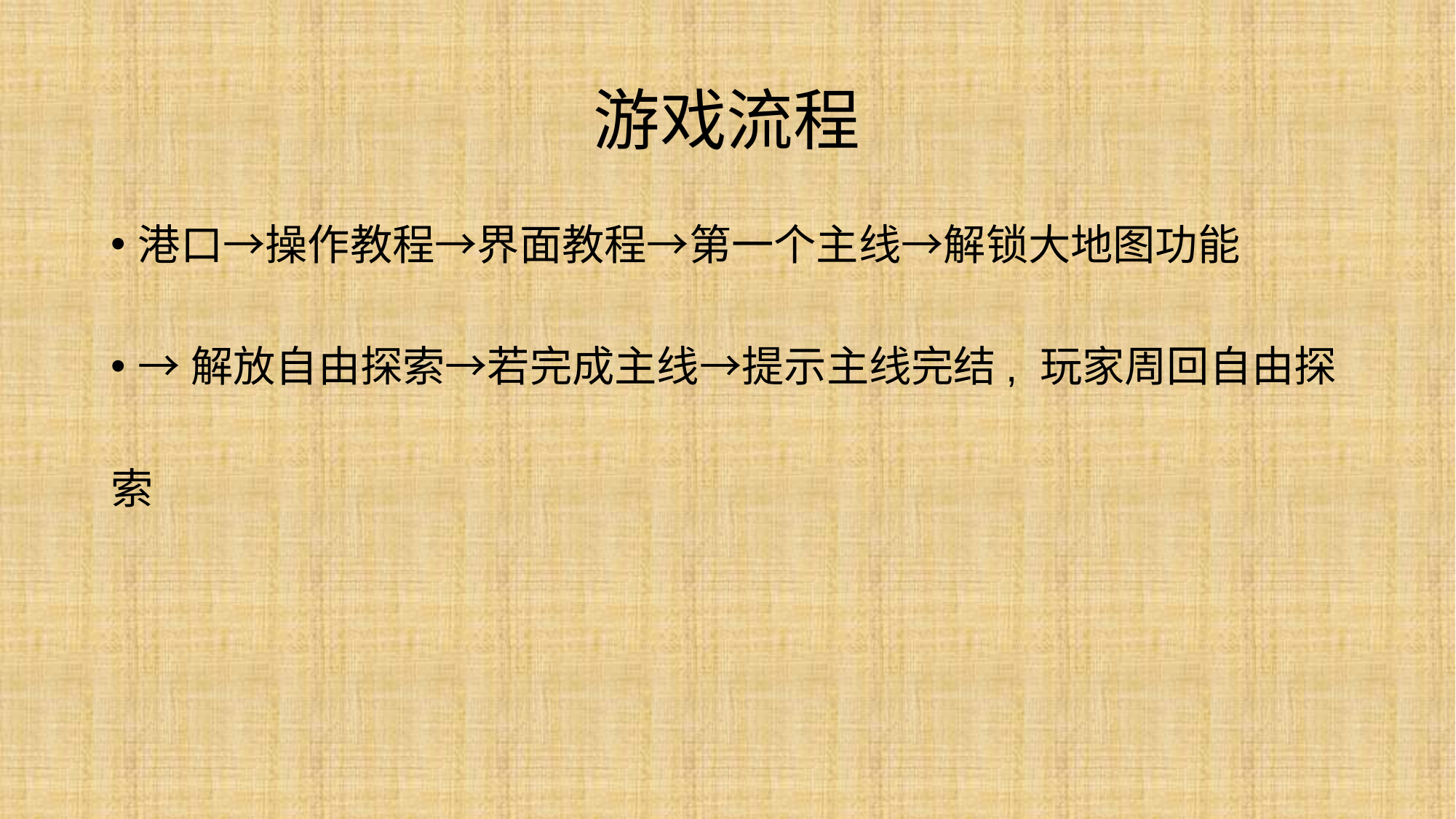

# 游戏流程
港口→操作教程→界面教程→第一个主线→解锁大地图功能

→解放自由探索→若完成主线→提示主线完结, 玩家周回自由探

索